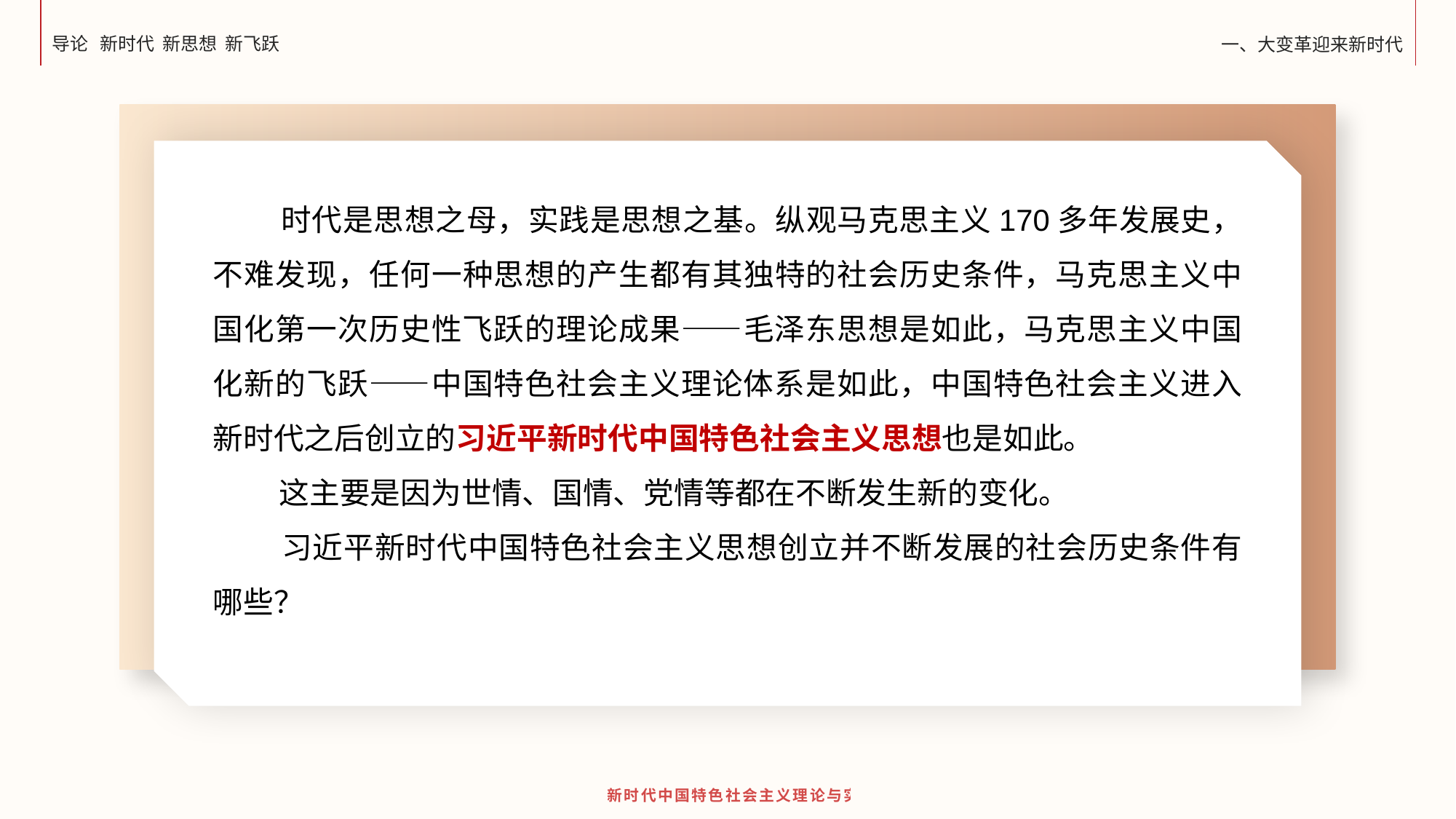

时代是思想之母，实践是思想之基。纵观马克思主义170多年发展史，不难发现，任何一种思想的产生都有其独特的社会历史条件，马克思主义中国化第一次历史性飞跃的理论成果——毛泽东思想是如此，马克思主义中国化新的飞跃——中国特色社会主义理论体系是如此，中国特色社会主义进入新时代之后创立的习近平新时代中国特色社会主义思想也是如此。
   这主要是因为世情、国情、党情等都在不断发生新的变化。
   习近平新时代中国特色社会主义思想创立并不断发展的社会历史条件有哪些？